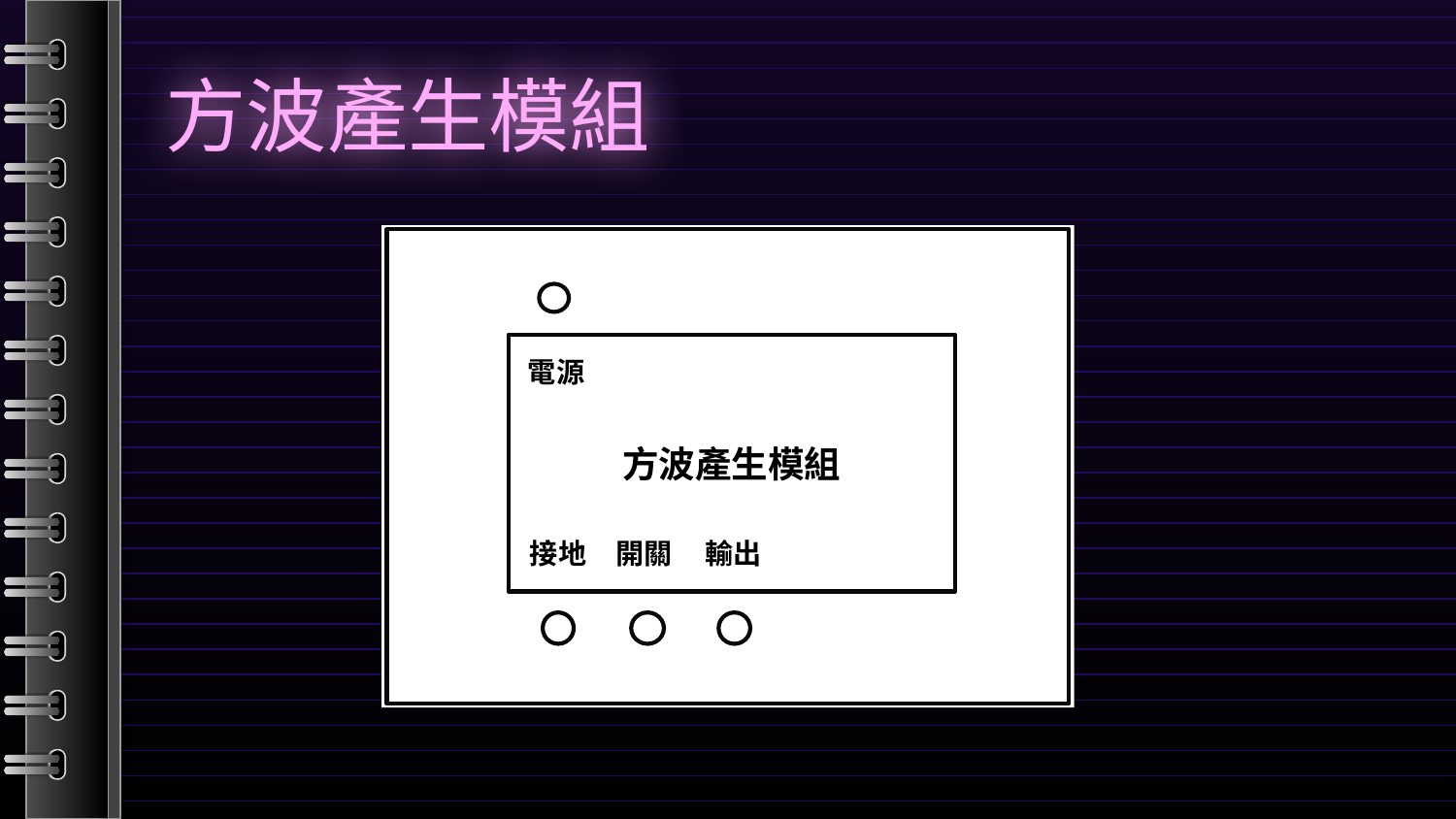

# 方波產生模組

方波產生模組
電源
接地
開關
輸出